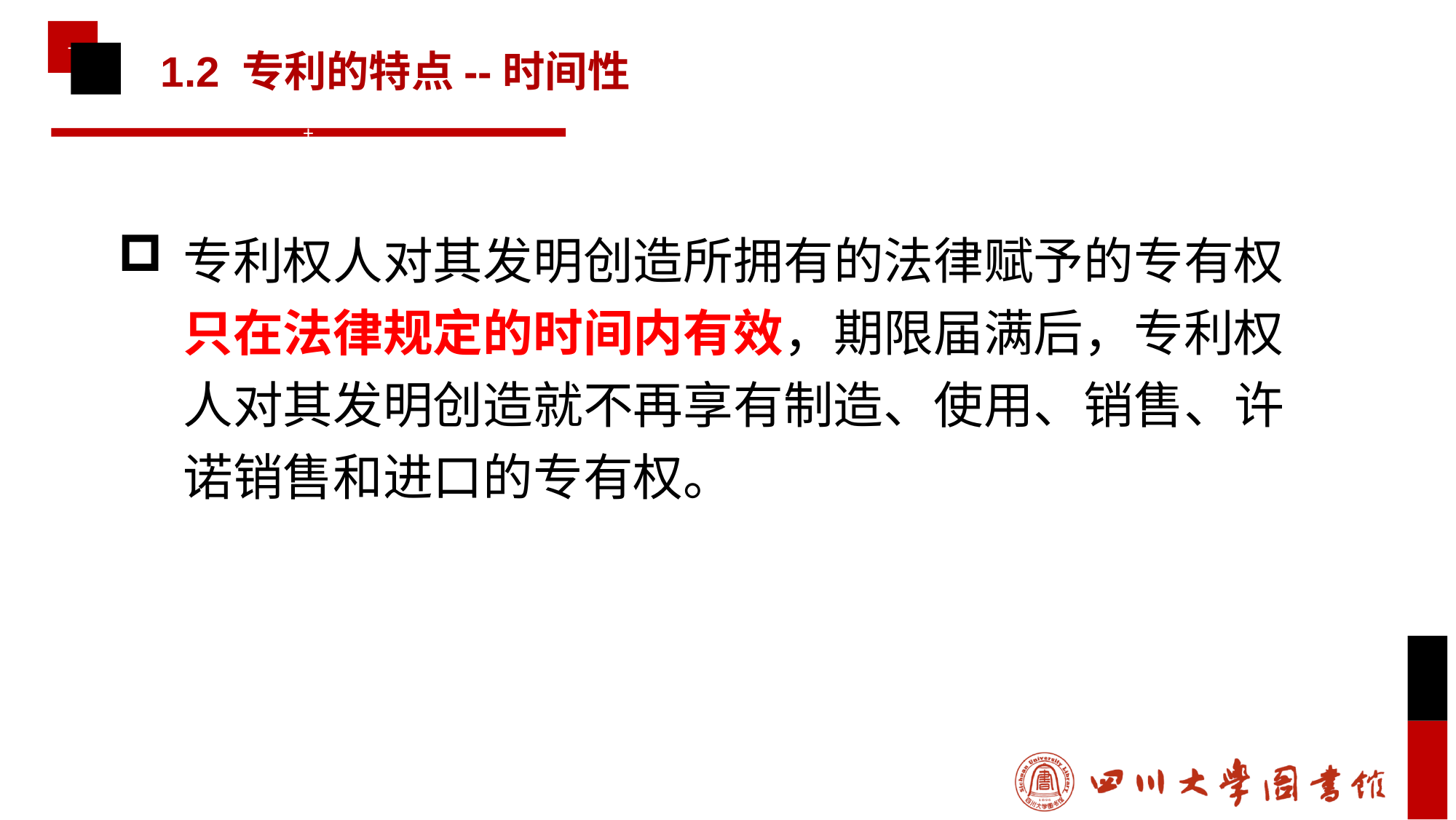

# 1.2 专利的特点--时间性

专利权人对其发明创造所拥有的法律赋予的专有权只在法律规定的时间内有效，期限届满后，专利权人对其发明创造就不再享有制造、使用、销售、许诺销售和进口的专有权。